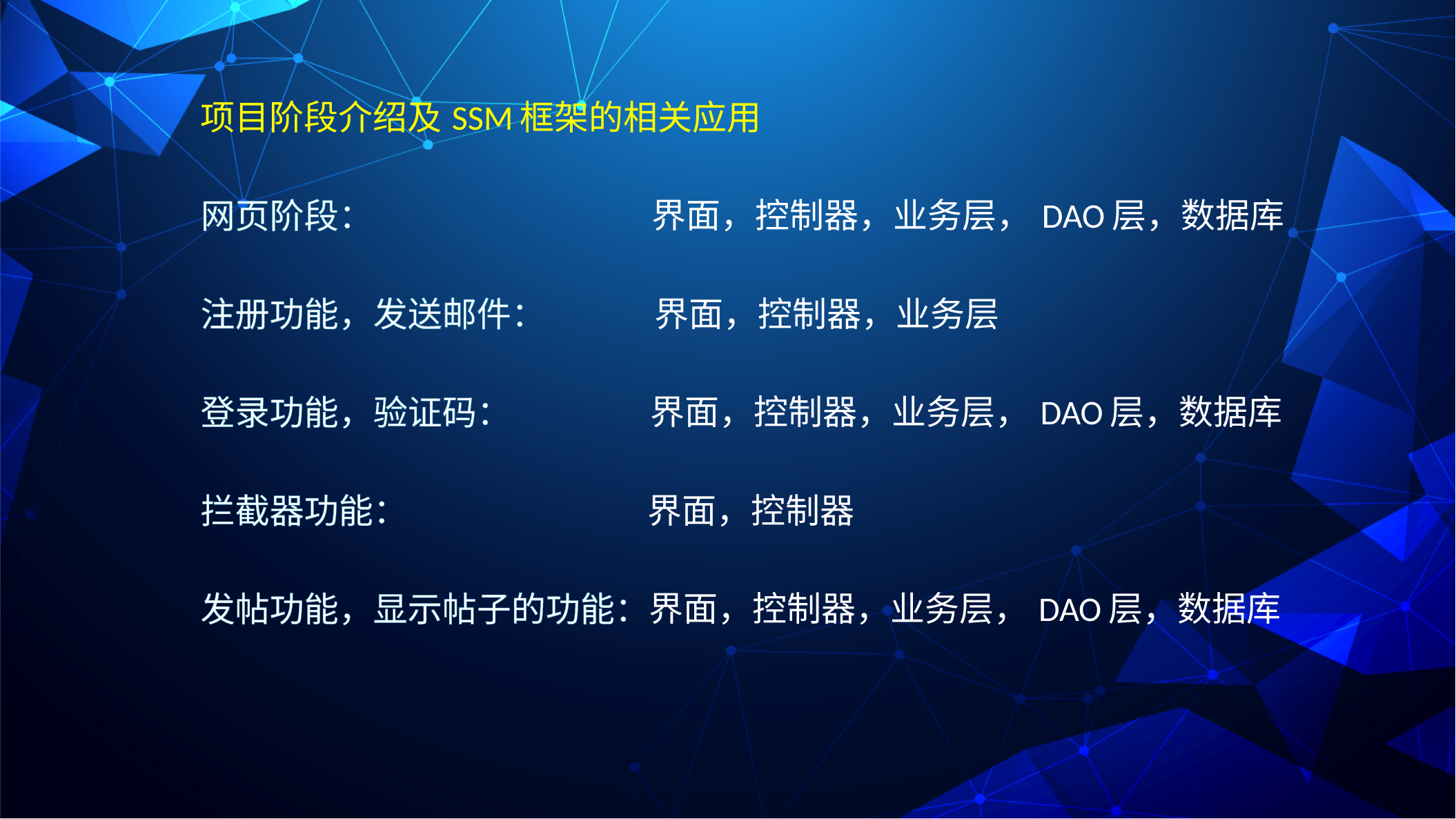

项目阶段介绍及SSM框架的相关应用

网页阶段：                                    界面，控制器，业务层，DAO层，数据库

注册功能，发送邮件：              界面，控制器，业务层

登录功能，验证码：                  界面，控制器，业务层，DAO层，数据库

拦截器功能：                               界面，控制器

发帖功能，显示帖子的功能：界面，控制器，业务层，DAO层，数据库